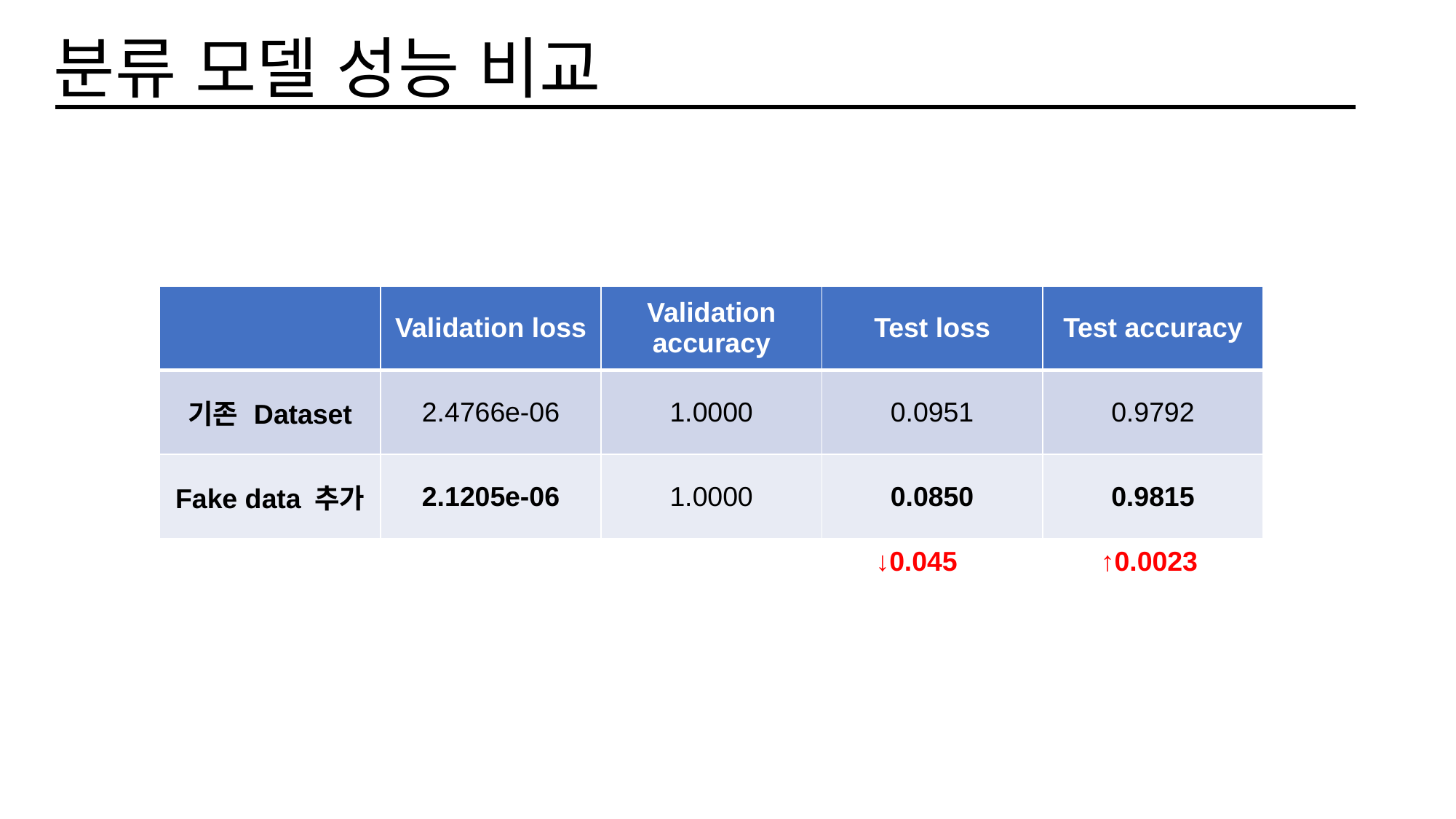

# 분류 모델 성능 비교
|  | Validation loss | Validation accuracy | Test loss | Test accuracy |
| --- | --- | --- | --- | --- |
| 기존 Dataset | 2.4766e-06 | 1.0000 | 0.0951 | 0.9792 |
| Fake data 추가 | 2.1205e-06 | 1.0000 | 0.0850 | 0.9815 |
↓0.045
↑0.0023